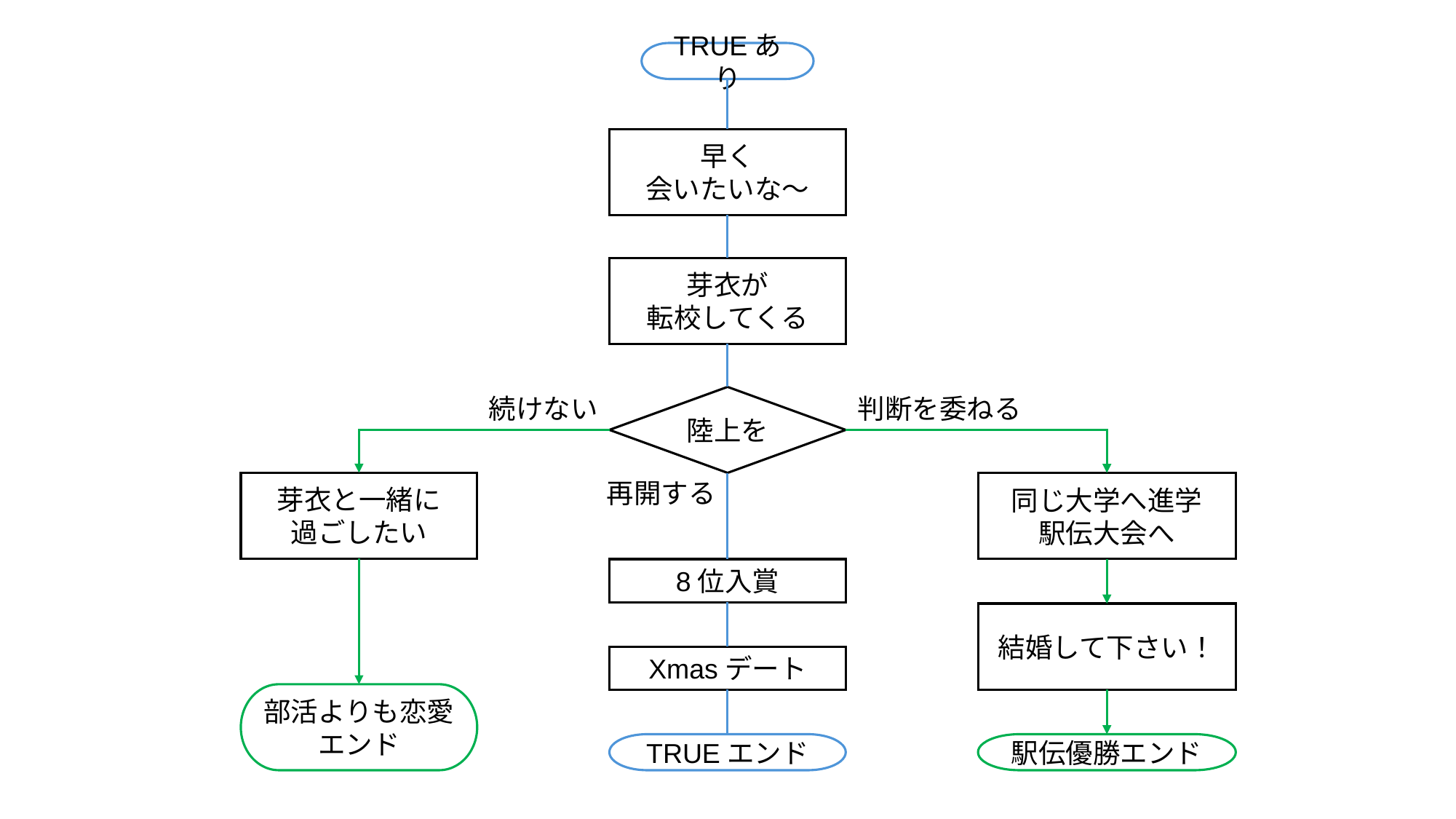

TRUEあり
早く
会いたいな～
芽衣が
転校してくる
続けない
判断を委ねる
陸上を
再開する
芽衣と一緒に
過ごしたい
同じ大学へ進学
駅伝大会へ
8位入賞
結婚して下さい！
Xmasデート
部活よりも恋愛
エンド
TRUEエンド
駅伝優勝エンド